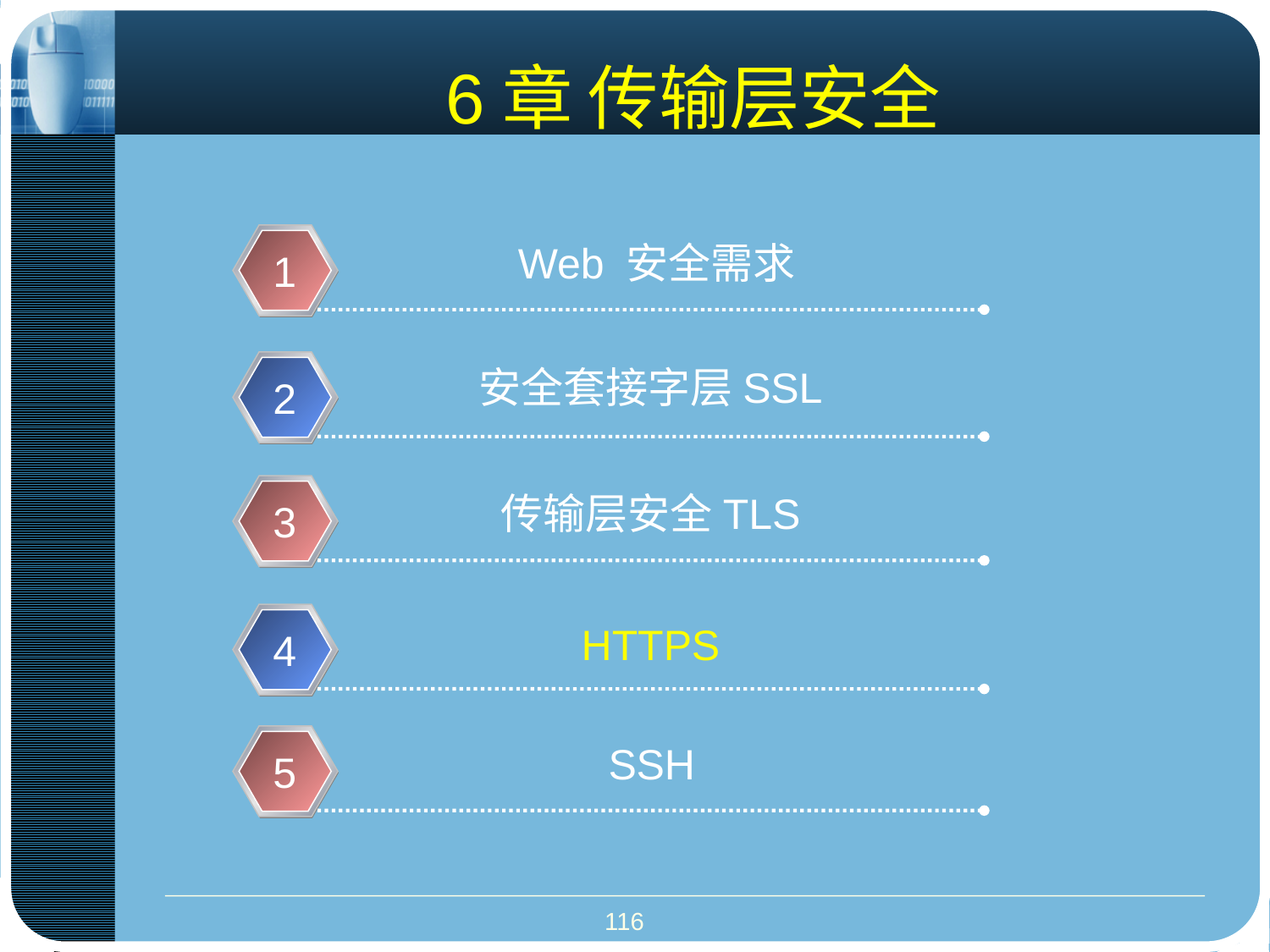

# 6章 传输层安全

 Web 安全需求
1

安全套接字层SSL

2

传输层安全TLS
3

HTTPS
4

SSH
5

116